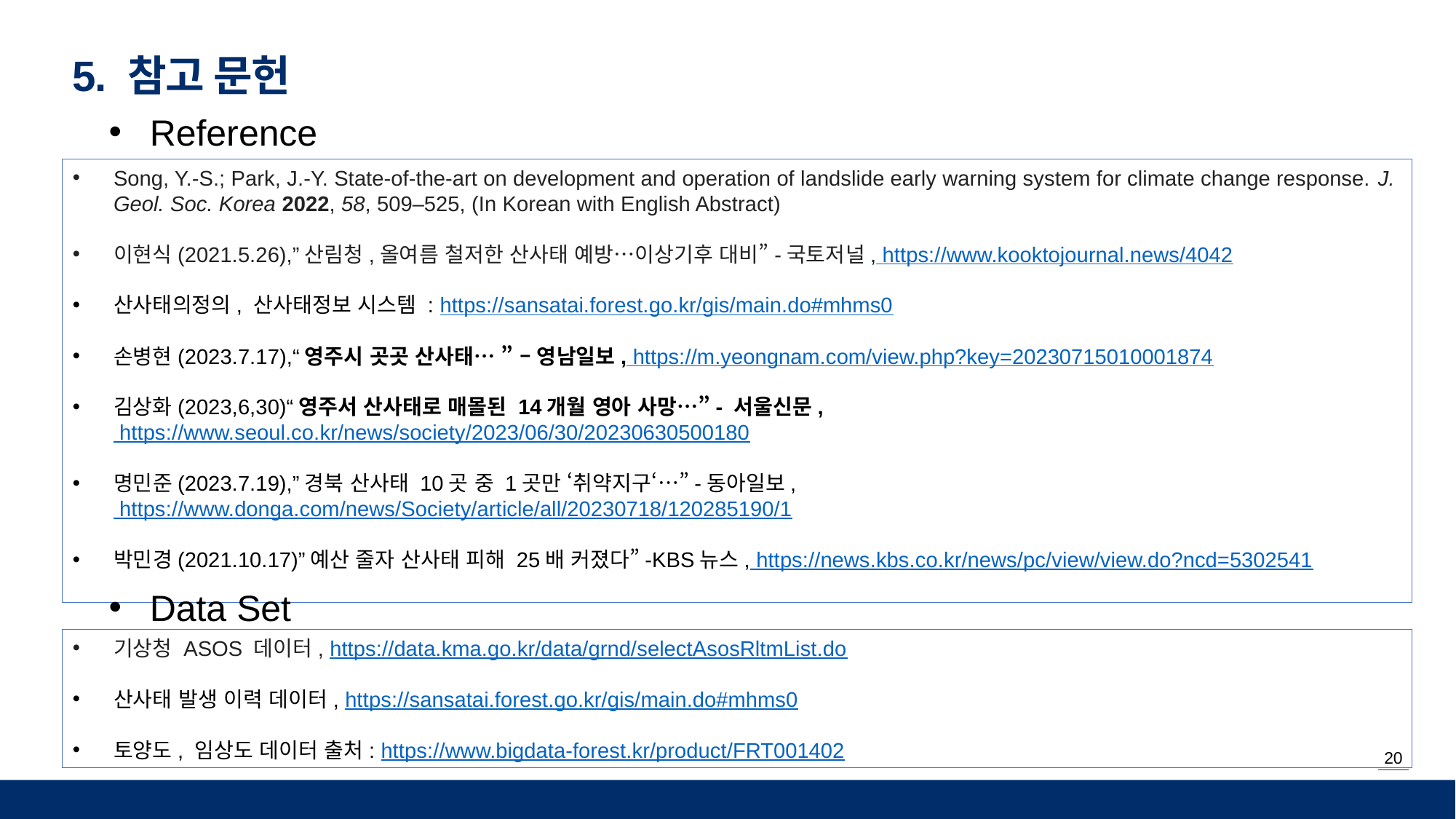

5. 참고 문헌
Reference
Song, Y.-S.; Park, J.-Y. State-of-the-art on development and operation of landslide early warning system for climate change response. J. Geol. Soc. Korea 2022, 58, 509–525, (In Korean with English Abstract)

이현식(2021.5.26),”산림청,올여름 철저한 산사태 예방…이상기후 대비”-국토저널, https://www.kooktojournal.news/4042

산사태의정의, 산사태정보 시스템 : https://sansatai.forest.go.kr/gis/main.do#mhms0

손병현(2023.7.17),“영주시 곳곳 산사태… ” – 영남일보, https://m.yeongnam.com/view.php?key=20230715010001874

김상화(2023,6,30)“영주서 산사태로 매몰된 14개월 영아 사망…”- 서울신문, https://www.seoul.co.kr/news/society/2023/06/30/20230630500180

명민준(2023.7.19),”경북 산사태 10곳 중 1곳만 ‘취약지구‘…”-동아일보, https://www.donga.com/news/Society/article/all/20230718/120285190/1

박민경(2021.10.17)”예산 줄자 산사태 피해 25배 커졌다”-KBS뉴스, https://news.kbs.co.kr/news/pc/view/view.do?ncd=5302541

Data Set
기상청 ASOS 데이터, https://data.kma.go.kr/data/grnd/selectAsosRltmList.do

산사태 발생 이력 데이터, https://sansatai.forest.go.kr/gis/main.do#mhms0

토양도, 임상도 데이터 출처: https://www.bigdata-forest.kr/product/FRT001402